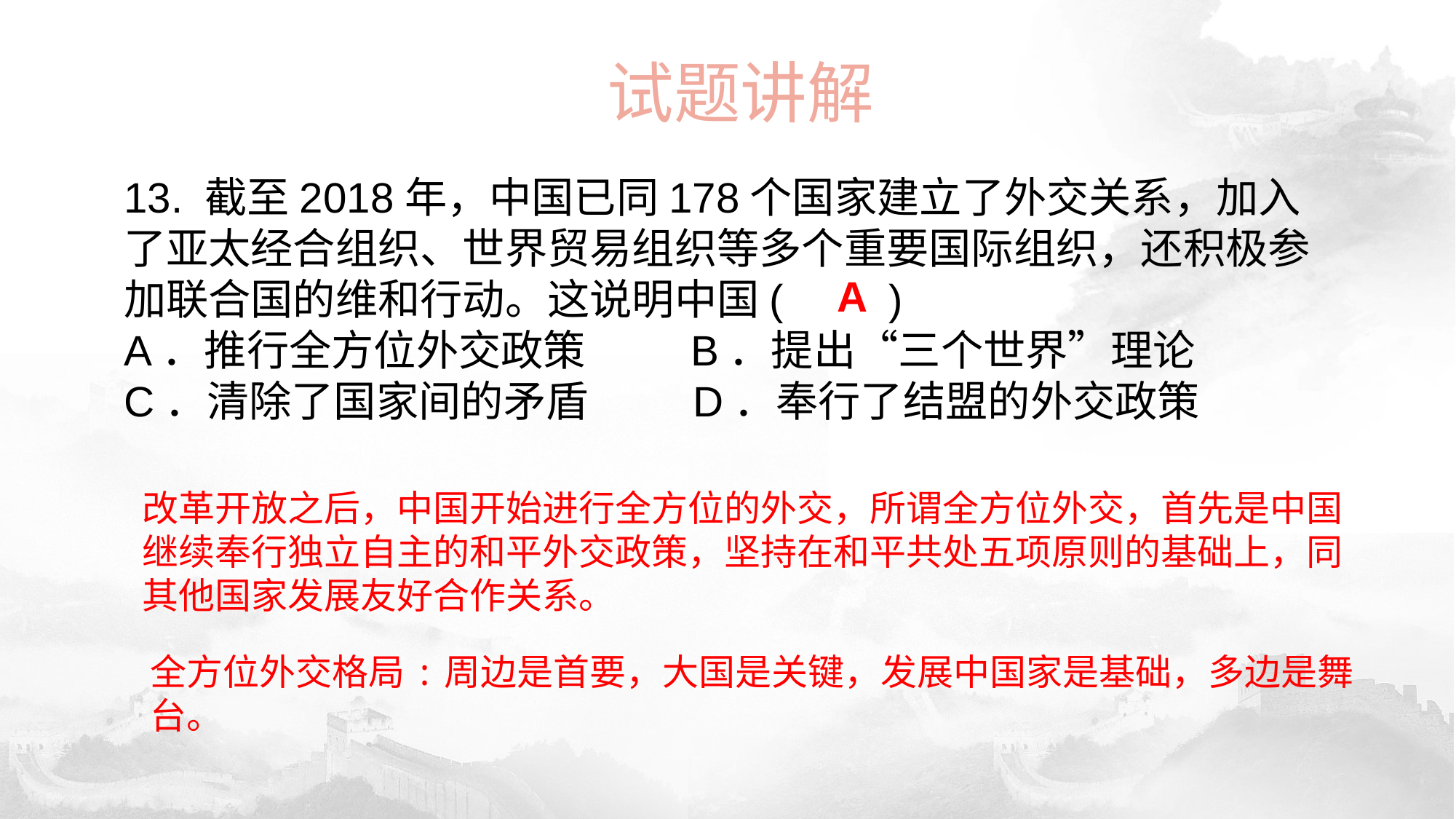

试题讲解
13. 截至2018年，中国已同178个国家建立了外交关系，加入了亚太经合组织、世界贸易组织等多个重要国际组织，还积极参加联合国的维和行动。这说明中国(　　)A．推行全方位外交政策          B．提出“三个世界”理论C．清除了国家间的矛盾          D．奉行了结盟的外交政策
A
改革开放之后，中国开始进行全方位的外交，所谓全方位外交，首先是中国继续奉行独立自主的和平外交政策，坚持在和平共处五项原则的基础上，同其他国家发展友好合作关系。
全方位外交格局:周边是首要，大国是关键，发展中国家是基础，多边是舞台。